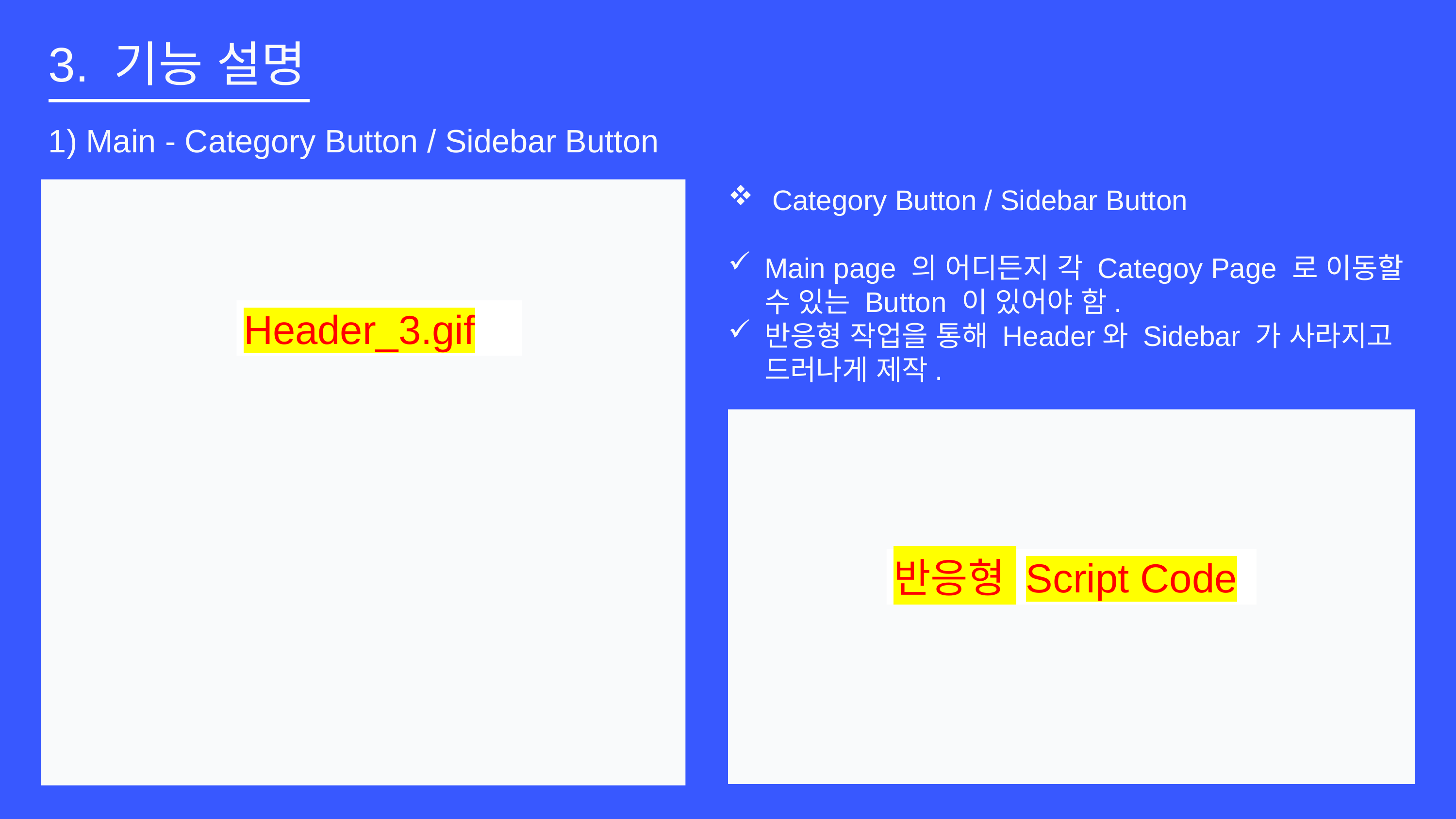

3. 기능 설명
1) Main - Category Button / Sidebar Button

 Category Button / Sidebar Button

Main page 의 어디든지 각 Categoy Page 로 이동할 수 있는 Button 이 있어야 함.
반응형 작업을 통해 Header와 Sidebar 가 사라지고 드러나게 제작.

Header_3.gif

반응형 Script Code